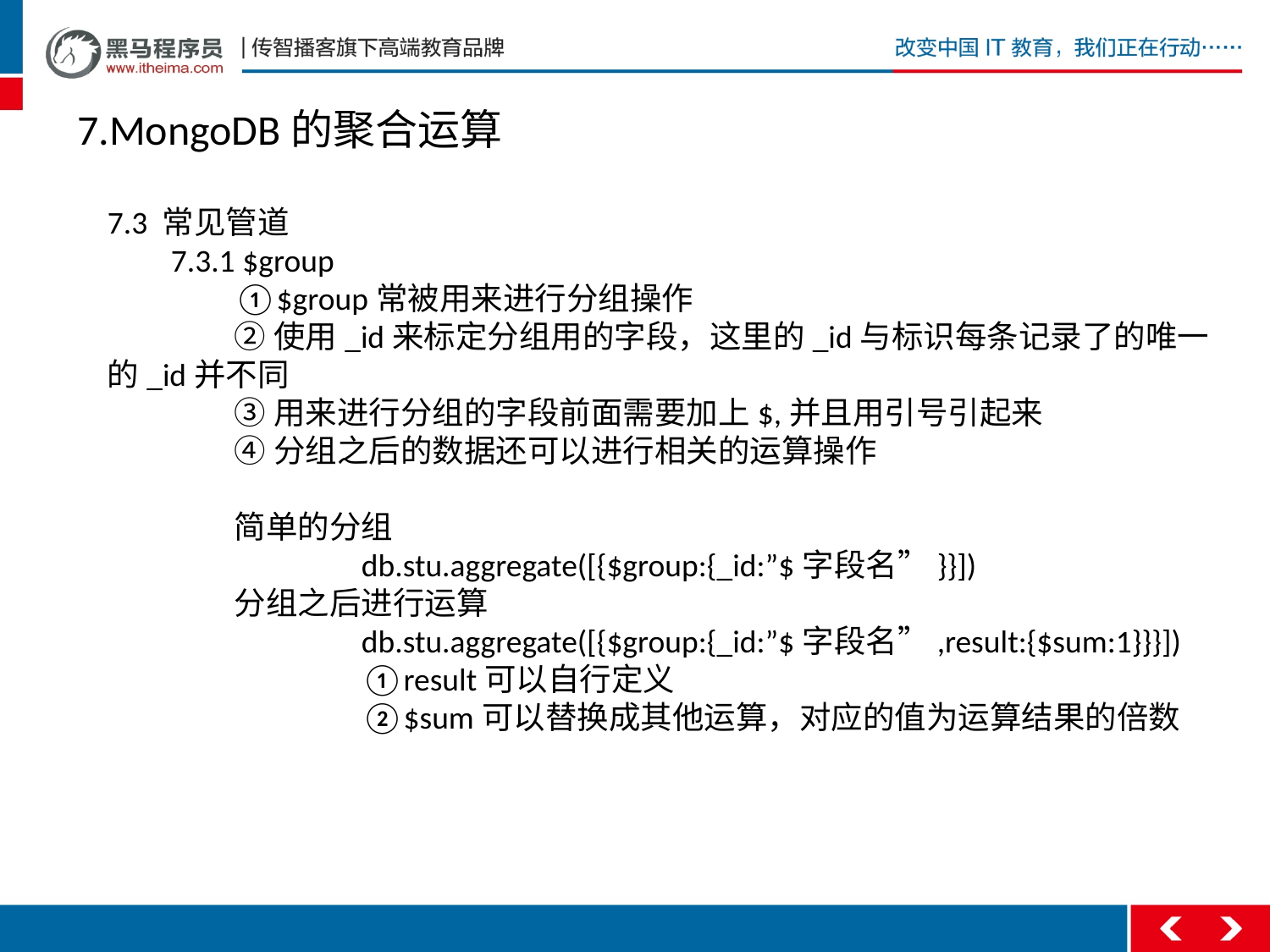

7.MongoDB的聚合运算
7.3 常见管道
7.3.1 $group
	①$group常被用来进行分组操作
	②使用_id来标定分组用的字段，这里的_id与标识每条记录了的唯一的_id并不同
	③用来进行分组的字段前面需要加上$,并且用引号引起来
	④分组之后的数据还可以进行相关的运算操作

	简单的分组
		db.stu.aggregate([{$group:{_id:”$字段名”}}])
	分组之后进行运算
		db.stu.aggregate([{$group:{_id:”$字段名”,result:{$sum:1}}}])
		①result可以自行定义
		②$sum可以替换成其他运算，对应的值为运算结果的倍数